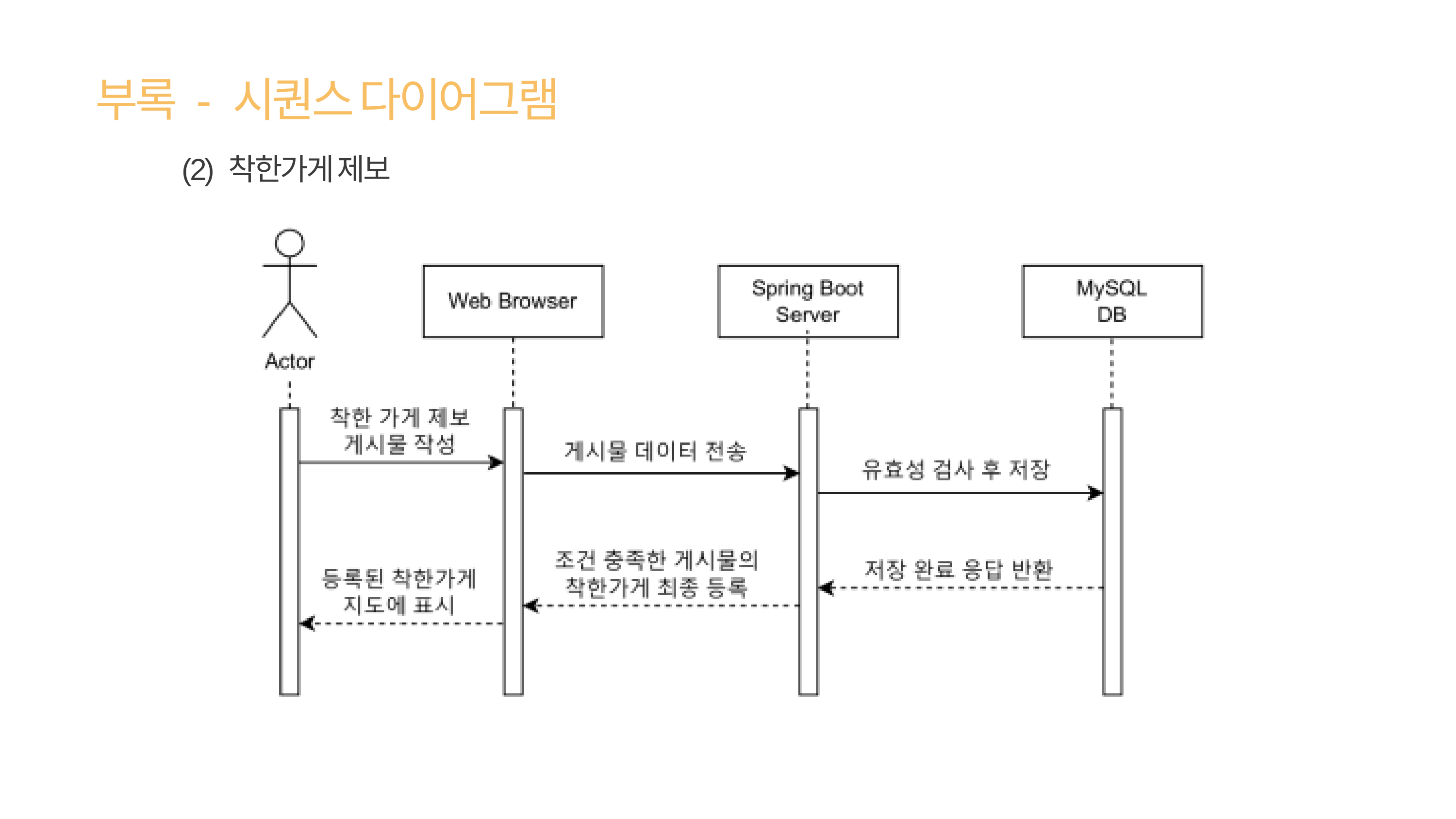

부록 - 시퀀스 다이어그램
(2) 착한가게 제보